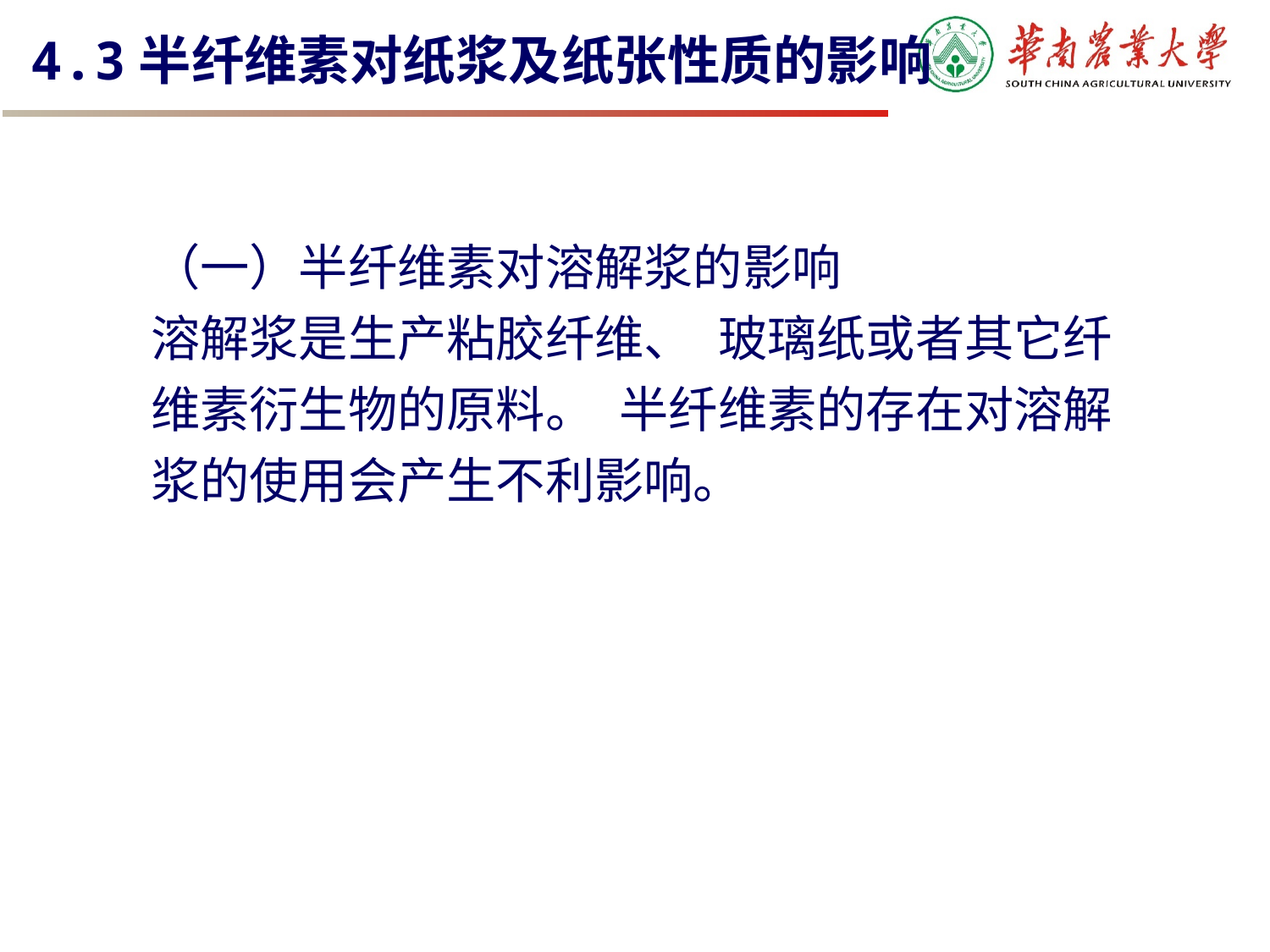

# 4.3半纤维素对纸浆及纸张性质的影响
（一）半纤维素对溶解浆的影响
溶解浆是生产粘胶纤维、 玻璃纸或者其它纤维素衍生物的原料。 半纤维素的存在对溶解浆的使用会产生不利影响。